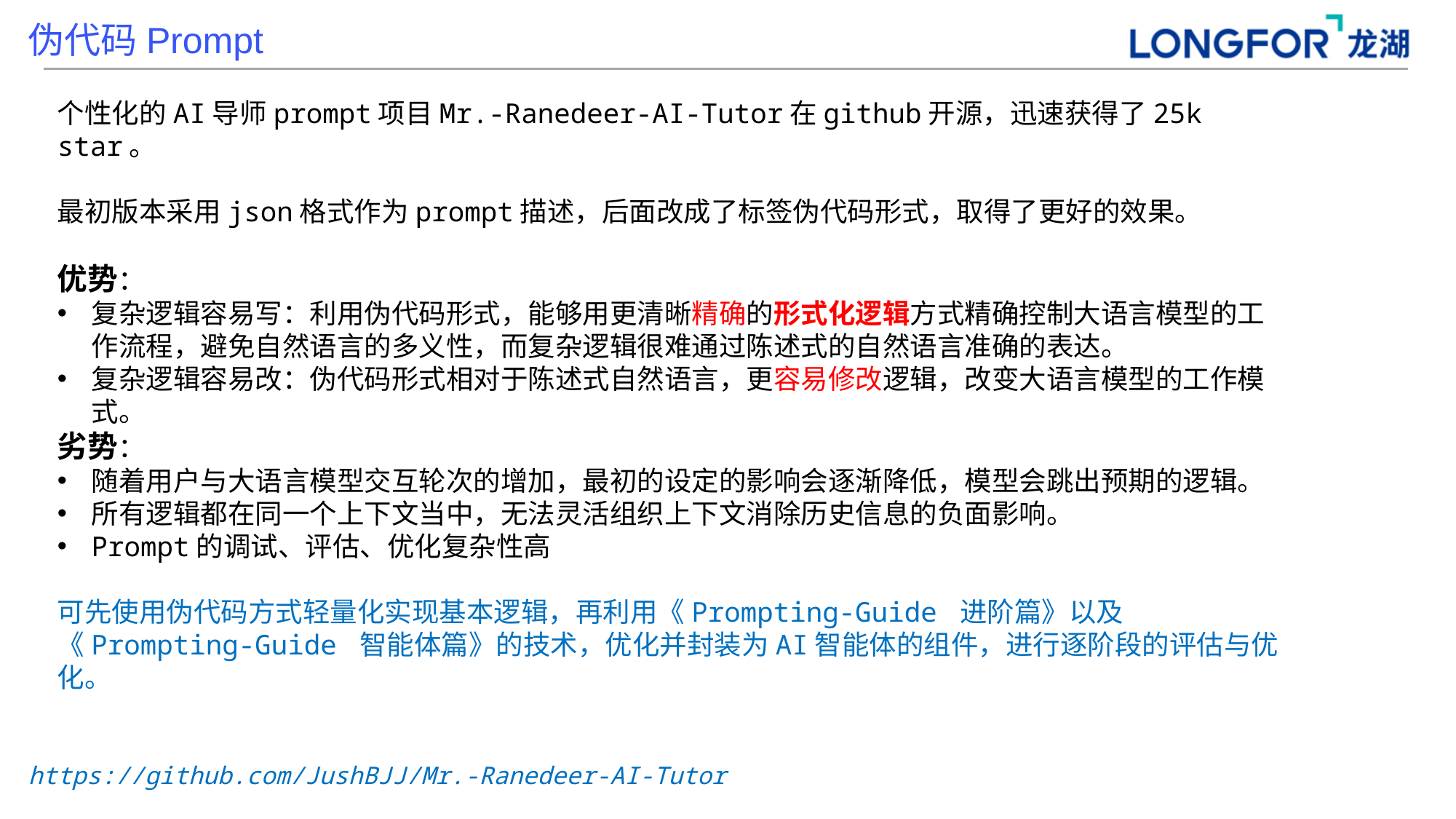

伪代码Prompt
个性化的AI导师prompt项目Mr.-Ranedeer-AI-Tutor在github开源，迅速获得了25k star。

最初版本采用json格式作为prompt描述，后面改成了标签伪代码形式，取得了更好的效果。

优势：
复杂逻辑容易写：利用伪代码形式，能够用更清晰精确的形式化逻辑方式精确控制大语言模型的工作流程，避免自然语言的多义性，而复杂逻辑很难通过陈述式的自然语言准确的表达。
复杂逻辑容易改：伪代码形式相对于陈述式自然语言，更容易修改逻辑，改变大语言模型的工作模式。
劣势：
随着用户与大语言模型交互轮次的增加，最初的设定的影响会逐渐降低，模型会跳出预期的逻辑。
所有逻辑都在同一个上下文当中，无法灵活组织上下文消除历史信息的负面影响。
Prompt的调试、评估、优化复杂性高

可先使用伪代码方式轻量化实现基本逻辑，再利用《Prompting-Guide 进阶篇》以及《Prompting-Guide 智能体篇》的技术，优化并封装为AI智能体的组件，进行逐阶段的评估与优化。
https://github.com/JushBJJ/Mr.-Ranedeer-AI-Tutor